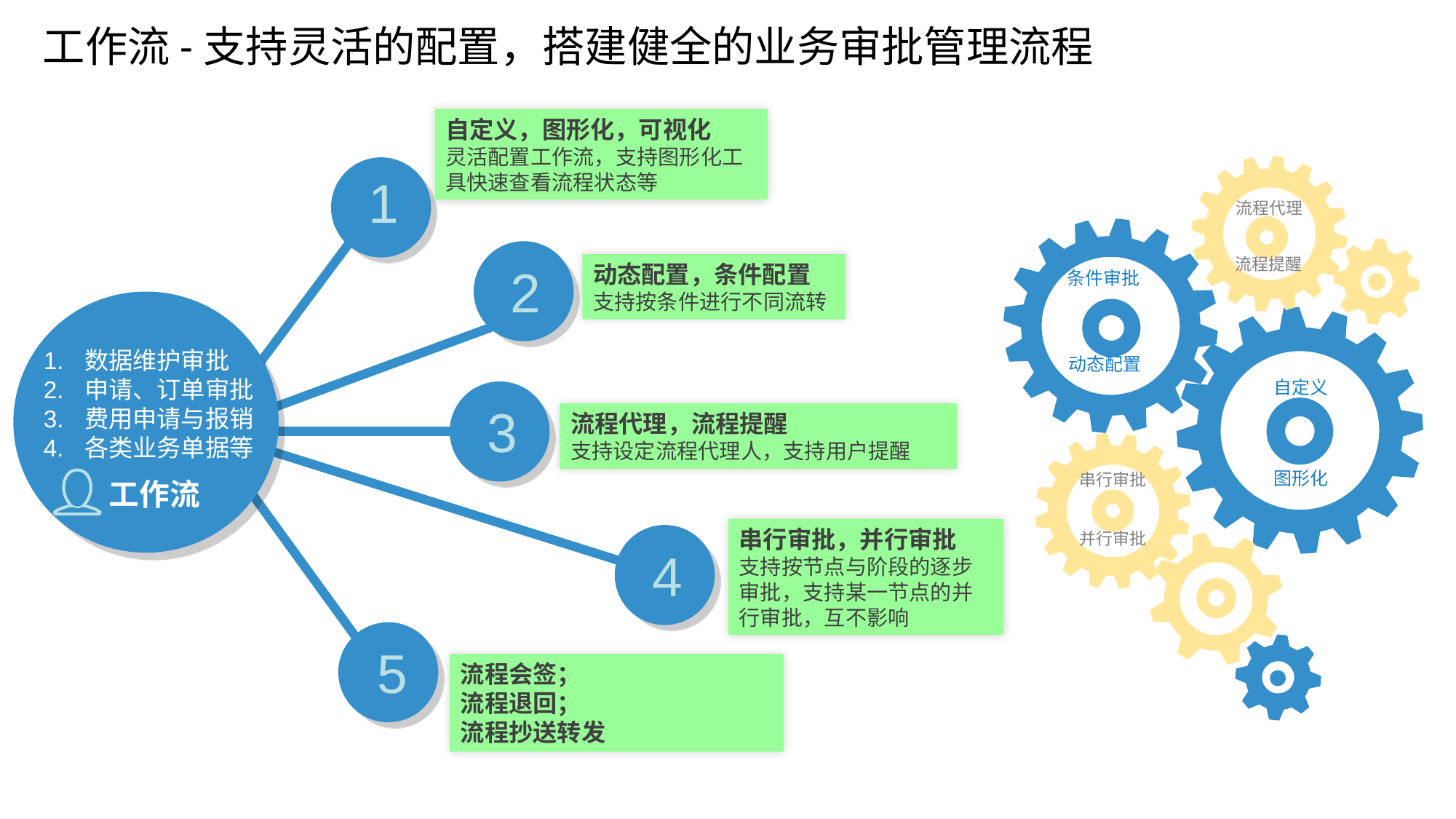

# 工作流-支持灵活的配置，搭建健全的业务审批管理流程
自定义，图形化，可视化
灵活配置工作流，支持图形化工具快速查看流程状态等

1
流程代理

2
流程提醒
动态配置，条件配置
支持按条件进行不同流转
条件审批

数据维护审批
申请、订单审批
费用申请与报销
各类业务单据等
动态配置
自定义

3

流程代理，流程提醒
支持设定流程代理人，支持用户提醒

图形化
串行审批

工作流

串行审批，并行审批
支持按节点与阶段的逐步审批，支持某一节点的并行审批，互不影响
并行审批

4

5

流程会签；
流程退回；
流程抄送转发